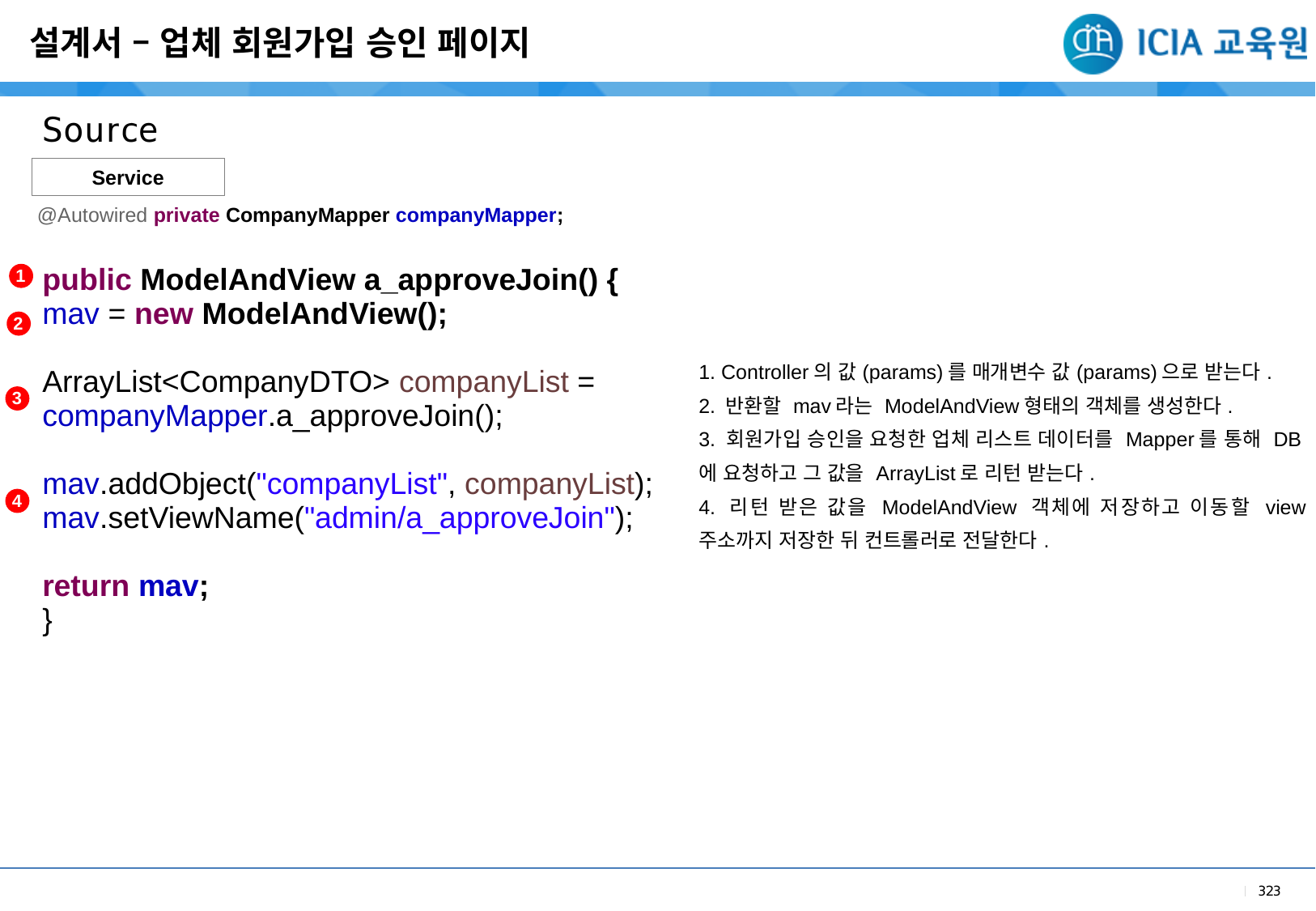

설계서 – 업체 회원가입 승인 페이지
Source
Service
@Autowired private CompanyMapper companyMapper;
|  |
| --- |
| 1. Controller의 값(params)를 매개변수 값(params)으로 받는다. 2. 반환할 mav라는 ModelAndView형태의 객체를 생성한다. 3. 회원가입 승인을 요청한 업체 리스트 데이터를 Mapper를 통해 DB에 요청하고 그 값을 ArrayList로 리턴 받는다. 4. 리턴 받은 값을 ModelAndView 객체에 저장하고 이동할 view 주소까지 저장한 뒤 컨트롤러로 전달한다. |
1

| public ModelAndView a\_approveJoin() { mav = new ModelAndView(); ArrayList<CompanyDTO> companyList = companyMapper.a\_approveJoin(); mav.addObject("companyList", companyList); mav.setViewName("admin/a\_approveJoin"); return mav; } |
| --- |
2

3

4